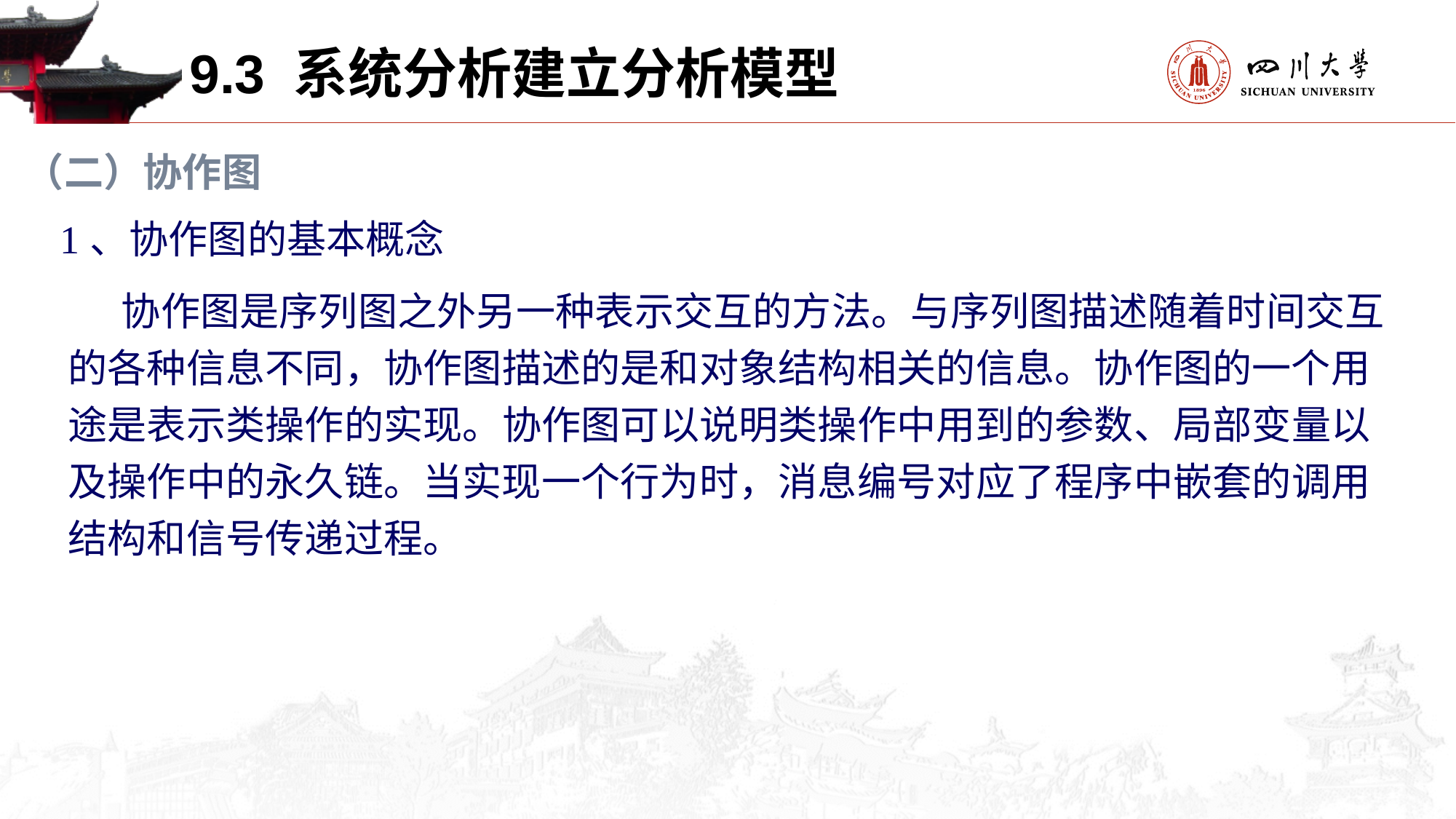

9.3 系统分析建立分析模型

（二）协作图
  1、协作图的基本概念
        协作图是序列图之外另一种表示交互的方法。与序列图描述随着时间交互的各种信息不同，协作图描述的是和对象结构相关的信息。协作图的一个用途是表示类操作的实现。协作图可以说明类操作中用到的参数、局部变量以及操作中的永久链。当实现一个行为时，消息编号对应了程序中嵌套的调用结构和信号传递过程。